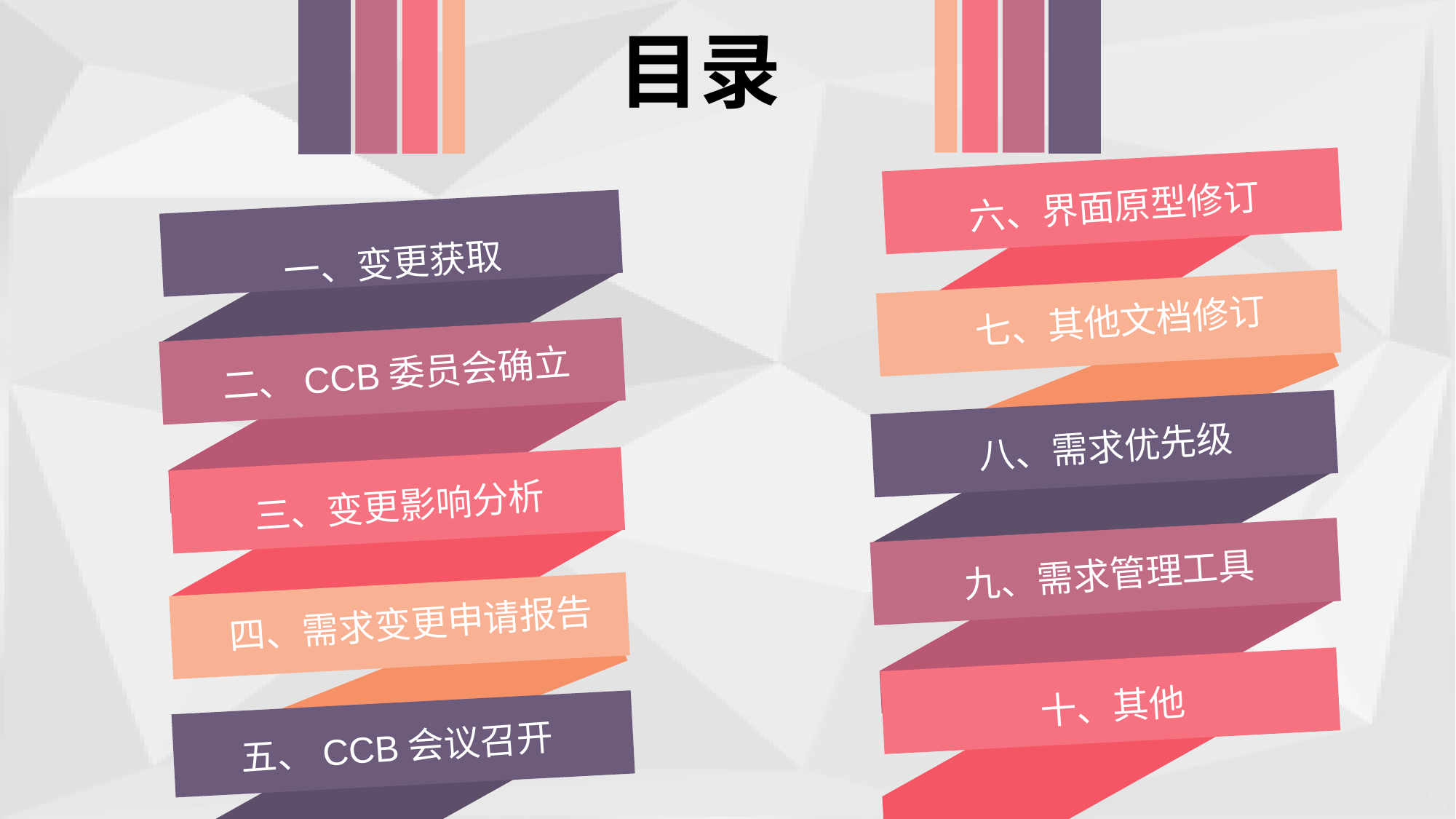

目录

六、界面原型修订

一、变更获取

二、CCB委员会确立

三、变更影响分析

四、需求变更申请报告

七、其他文档修订

八、需求优先级

九、需求管理工具

十、其他

五、CCB会议召开